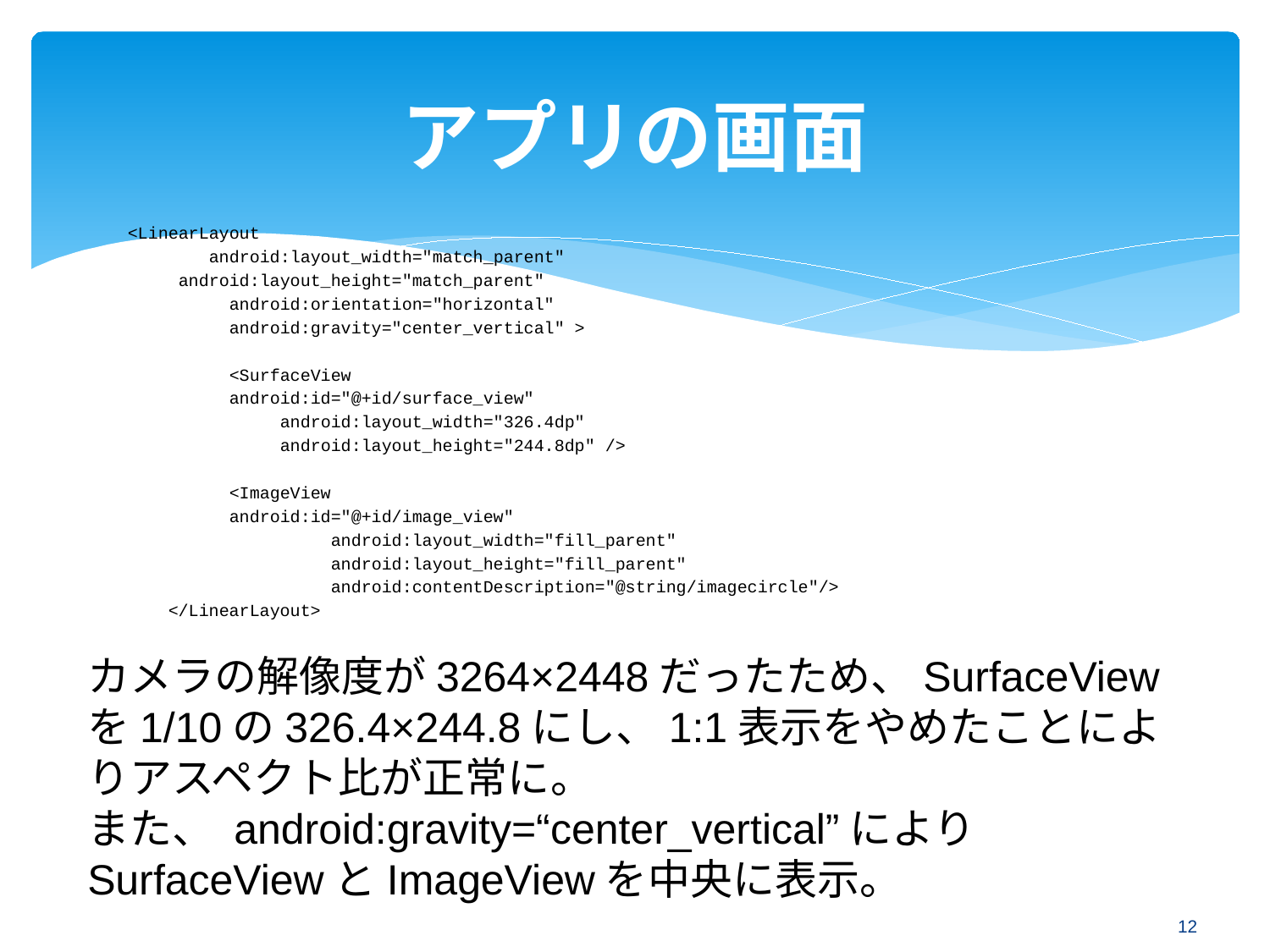

# アプリの画面
<LinearLayout
        android:layout_width="match_parent"
    	android:layout_height="match_parent"
   		android:orientation="horizontal"
   		android:gravity="center_vertical" >

   		<SurfaceView
   		android:id="@+id/surface_view"
        		android:layout_width="326.4dp"
        		android:layout_height="244.8dp" />

   		<ImageView
   		android:id="@+id/image_view"
            		android:layout_width="fill_parent"
           		android:layout_height="fill_parent"
          		android:contentDescription="@string/imagecircle"/>
    </LinearLayout>
カメラの解像度が3264×2448だったため、SurfaceViewを1/10の326.4×244.8にし、1:1表示をやめたことによりアスペクト比が正常に。
また、 android:gravity=“center_vertical”によりSurfaceViewとImageViewを中央に表示。
12